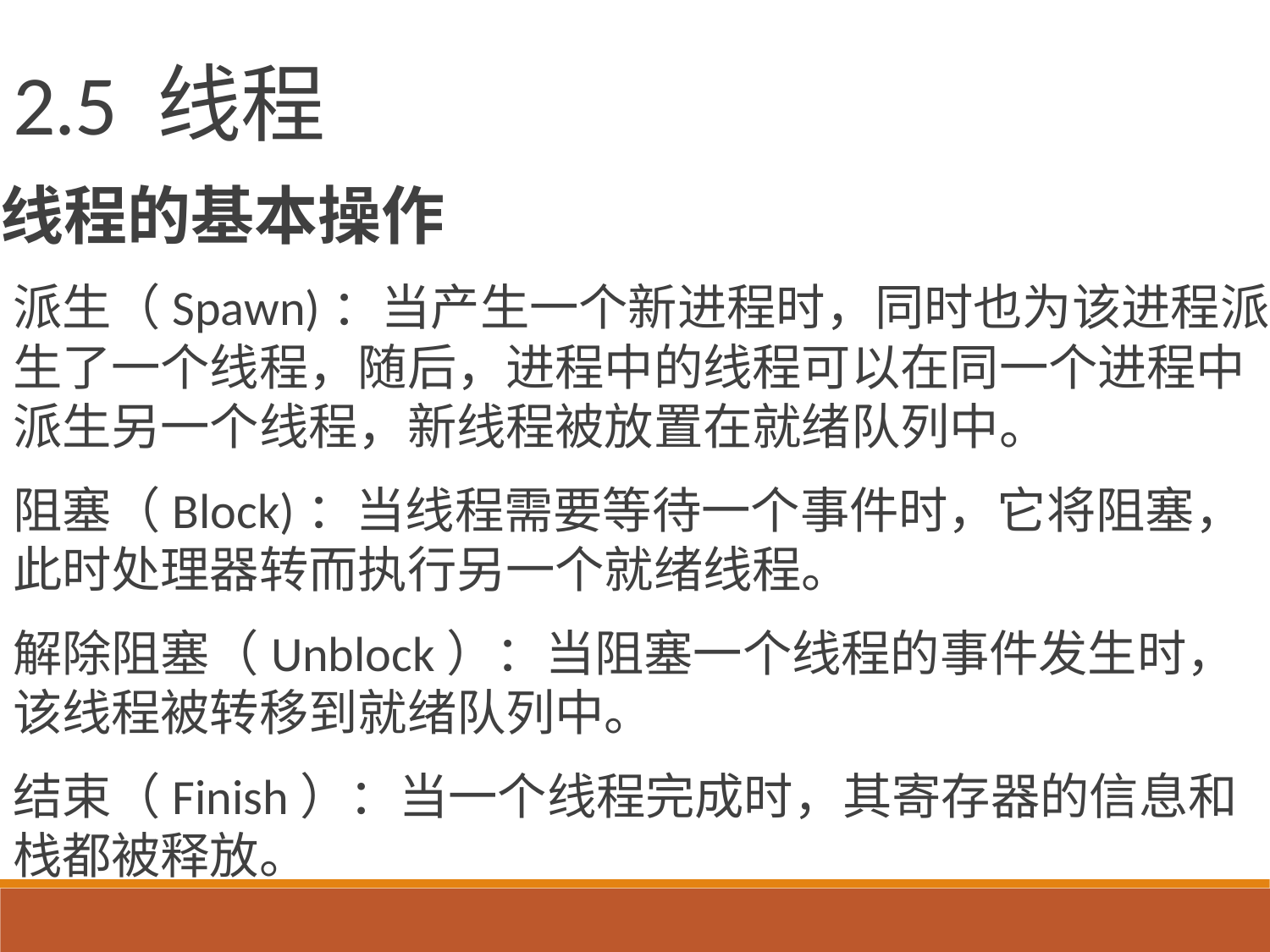

2.5 线程
线程的基本操作
派生（Spawn)：当产生一个新进程时，同时也为该进程派生了一个线程，随后，进程中的线程可以在同一个进程中派生另一个线程，新线程被放置在就绪队列中。
阻塞（Block)：当线程需要等待一个事件时，它将阻塞，此时处理器转而执行另一个就绪线程。
解除阻塞（Unblock）：当阻塞一个线程的事件发生时，该线程被转移到就绪队列中。
结束（Finish）：当一个线程完成时，其寄存器的信息和栈都被释放。